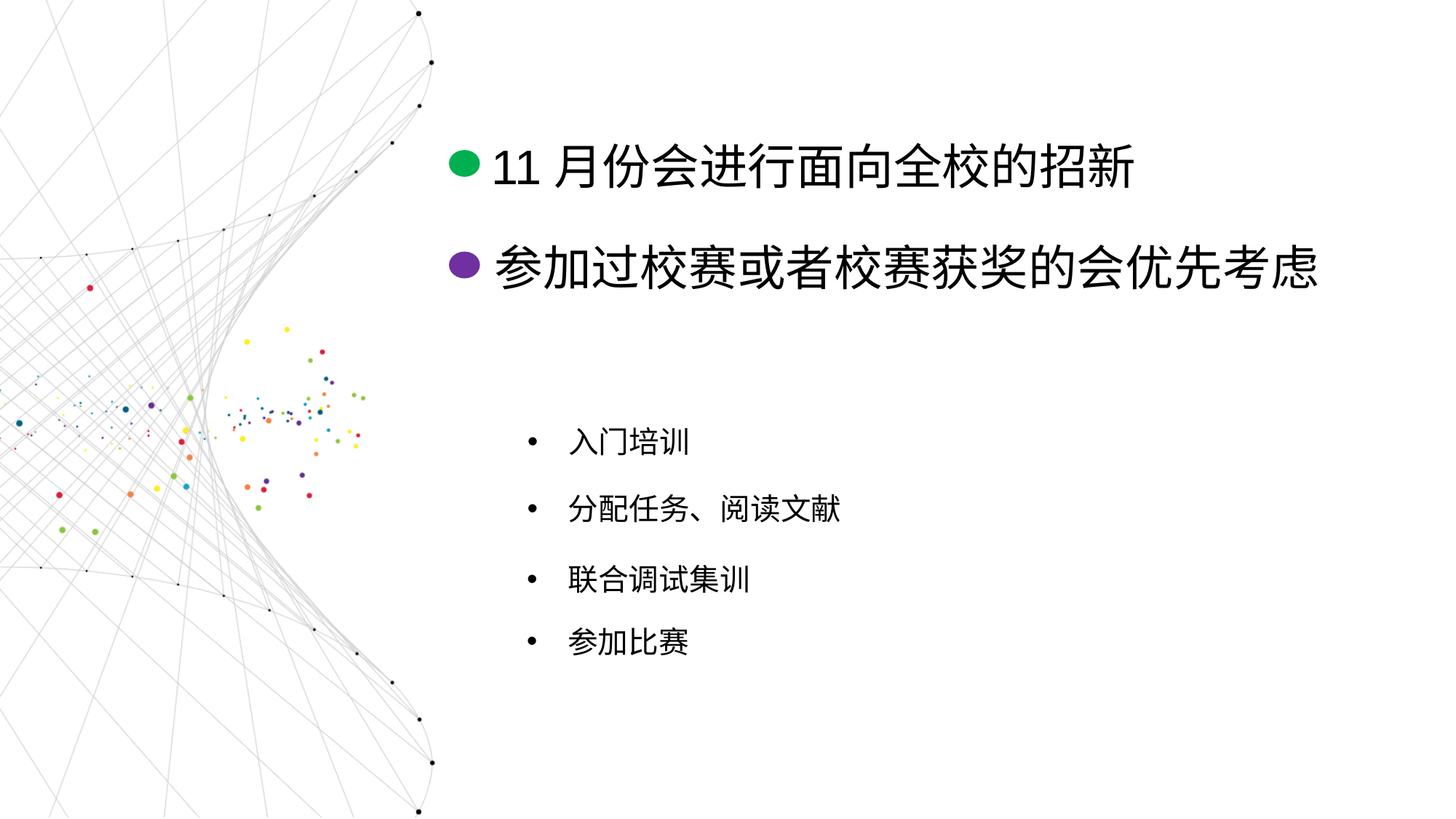

11月份会进行面向全校的招新

参加过校赛或者校赛获奖的会优先考虑

入门培训
分配任务、阅读文献

联合调试集训

参加比赛